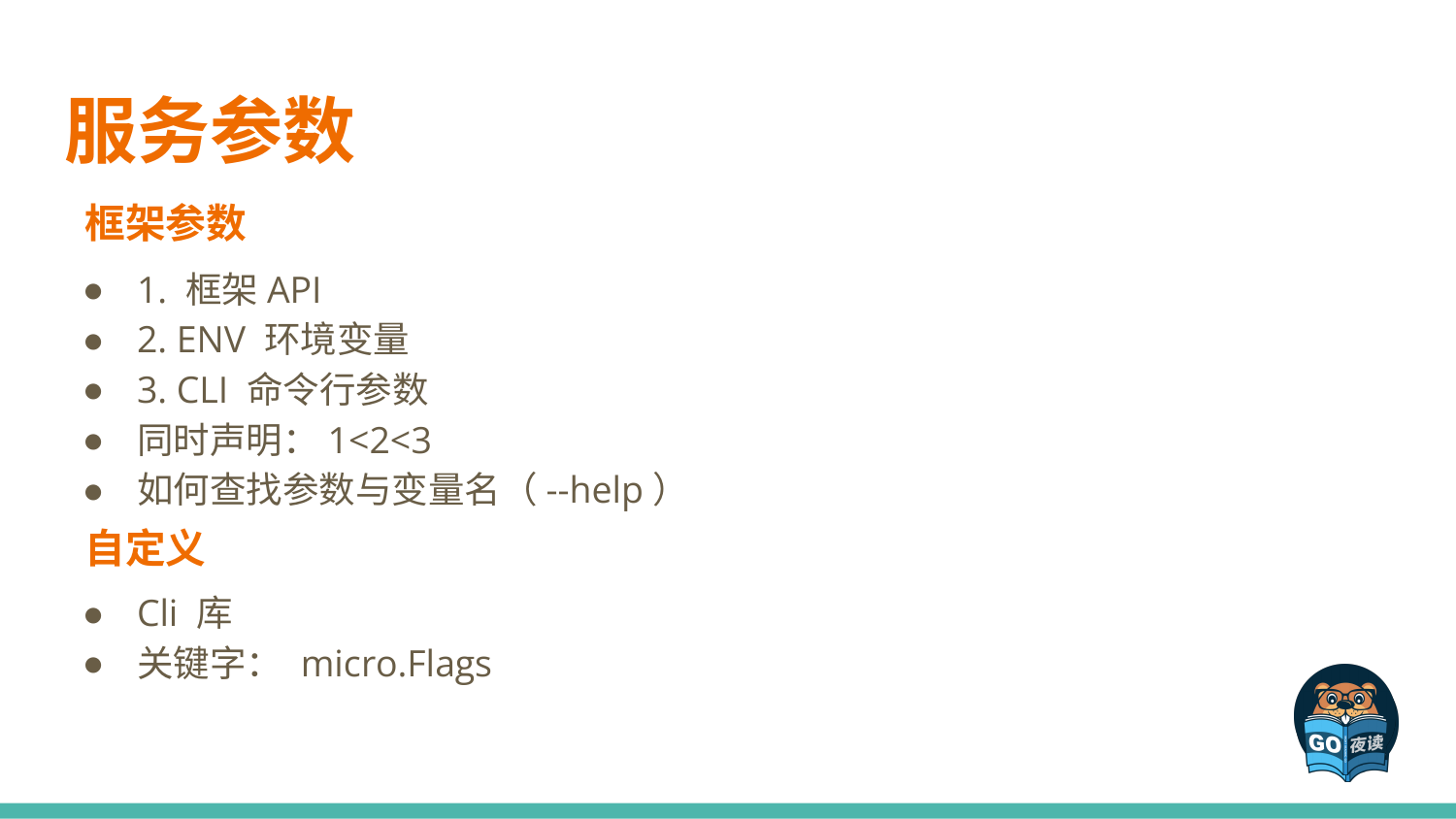

# 服务参数
框架参数

1. 框架API
2. ENV 环境变量
3. CLI 命令行参数
同时声明：1<2<3
如何查找参数与变量名（--help）
自定义
Cli 库
关键字： micro.Flags